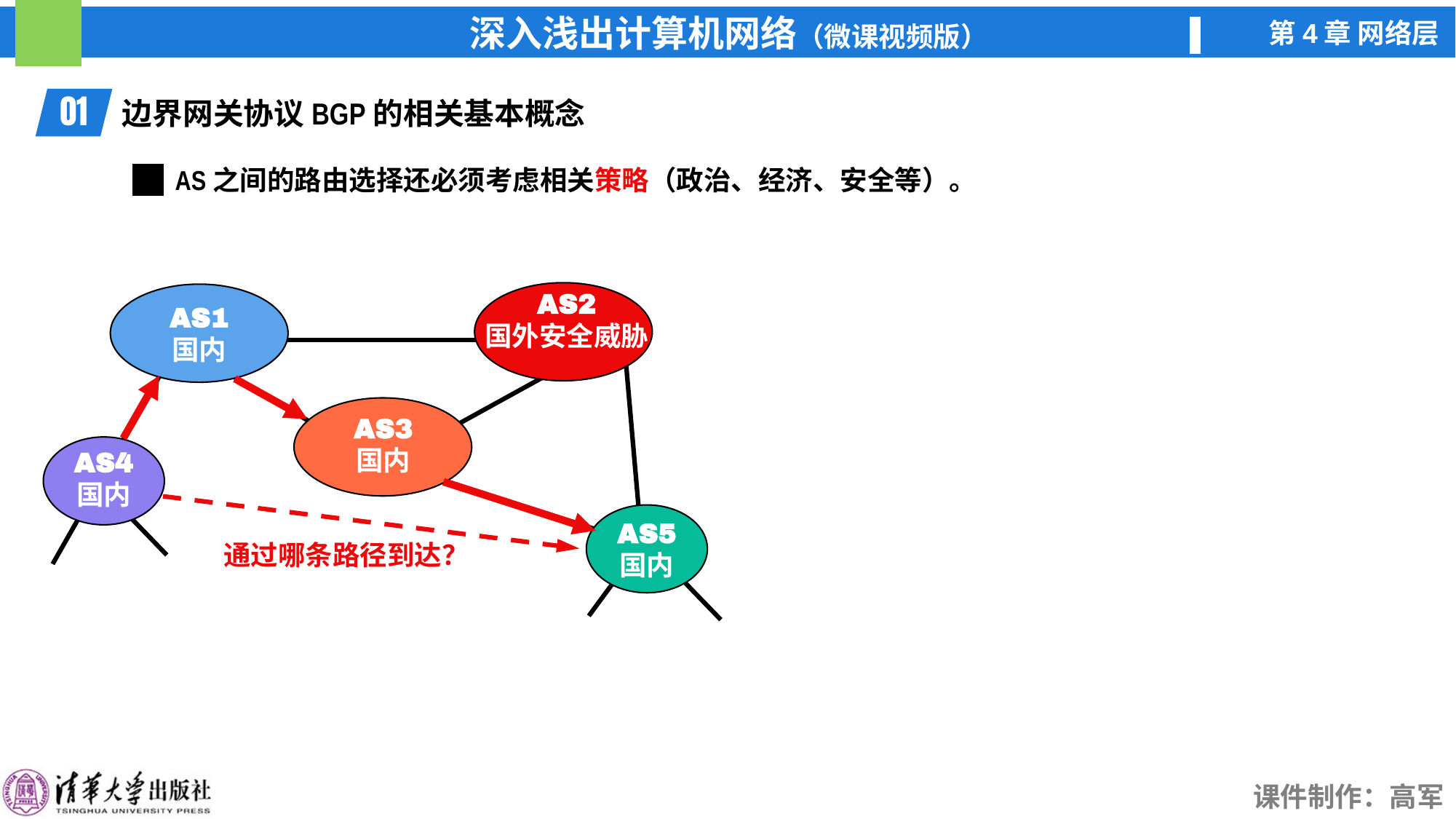

01
边界网关协议BGP的相关基本概念
AS之间的路由选择还必须考虑相关策略（政治、经济、安全等）。

AS2
国外安全威胁

AS1
国内

AS3
国内

AS4
国内
通过哪条路径到达？

AS5
国内